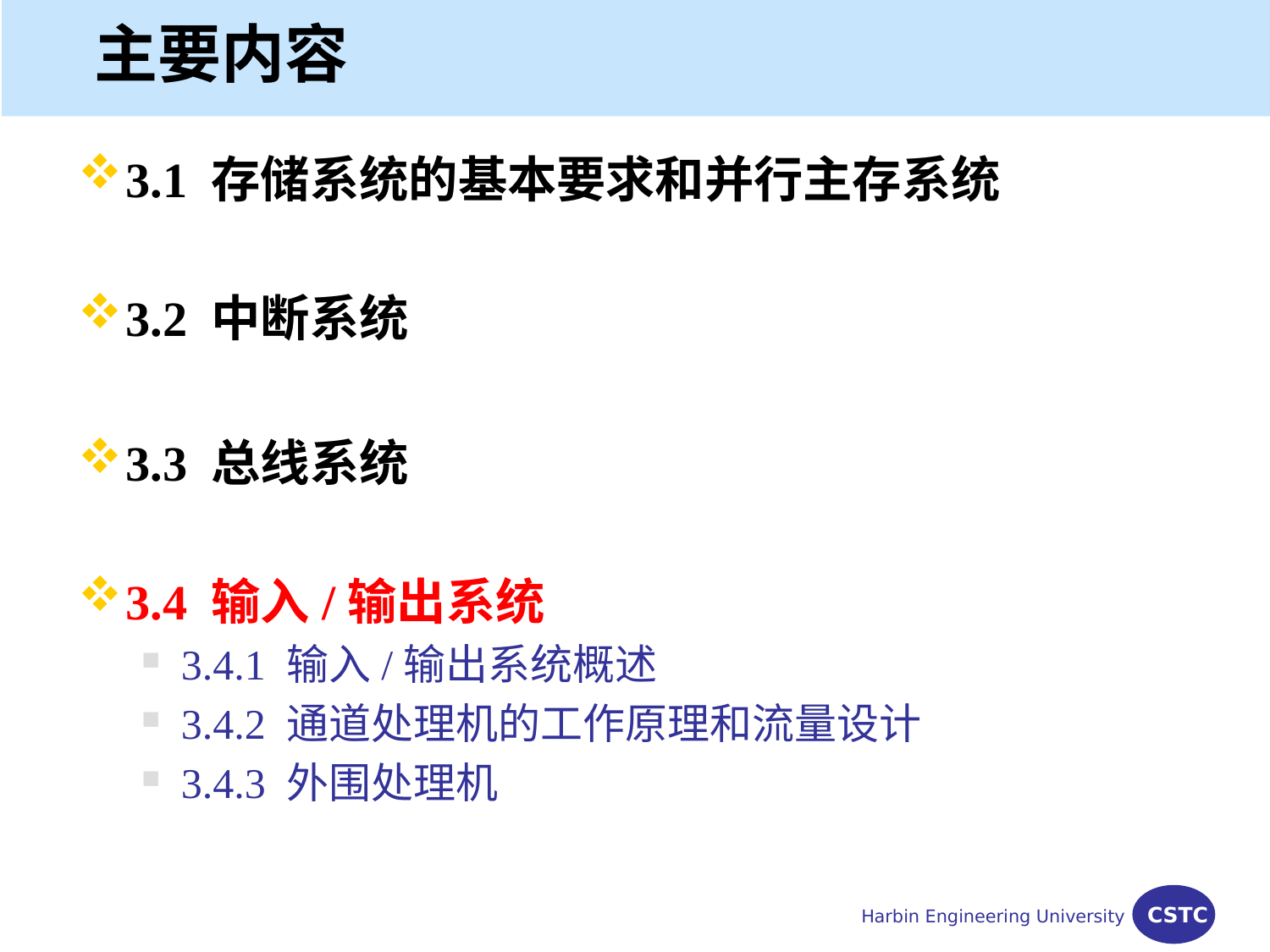

# 主要内容
3.1 存储系统的基本要求和并行主存系统

3.2 中断系统

3.3 总线系统

3.4 输入/输出系统
3.4.1 输入/输出系统概述
3.4.2 通道处理机的工作原理和流量设计
3.4.3 外围处理机
Harbin Engineering University